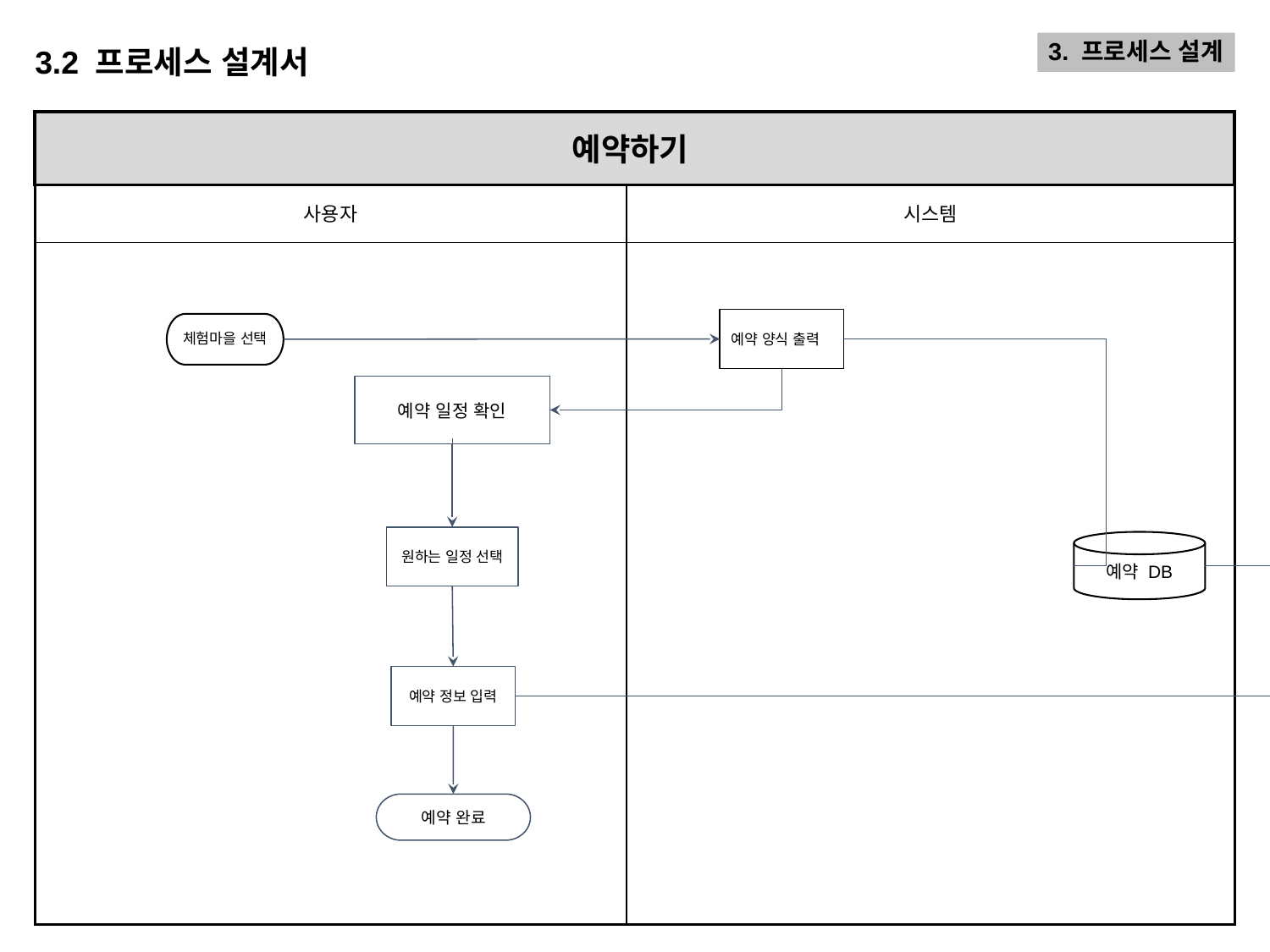

3.2 프로세스 설계서
3. 프로세스 설계
예약하기
| 사용자 | 시스템 |
| --- | --- |
|  |  |
예약 양식 출력
체험마을 선택
예약 일정 확인
원하는 일정 선택
예약 DB
예약 정보 입력
예약 완료